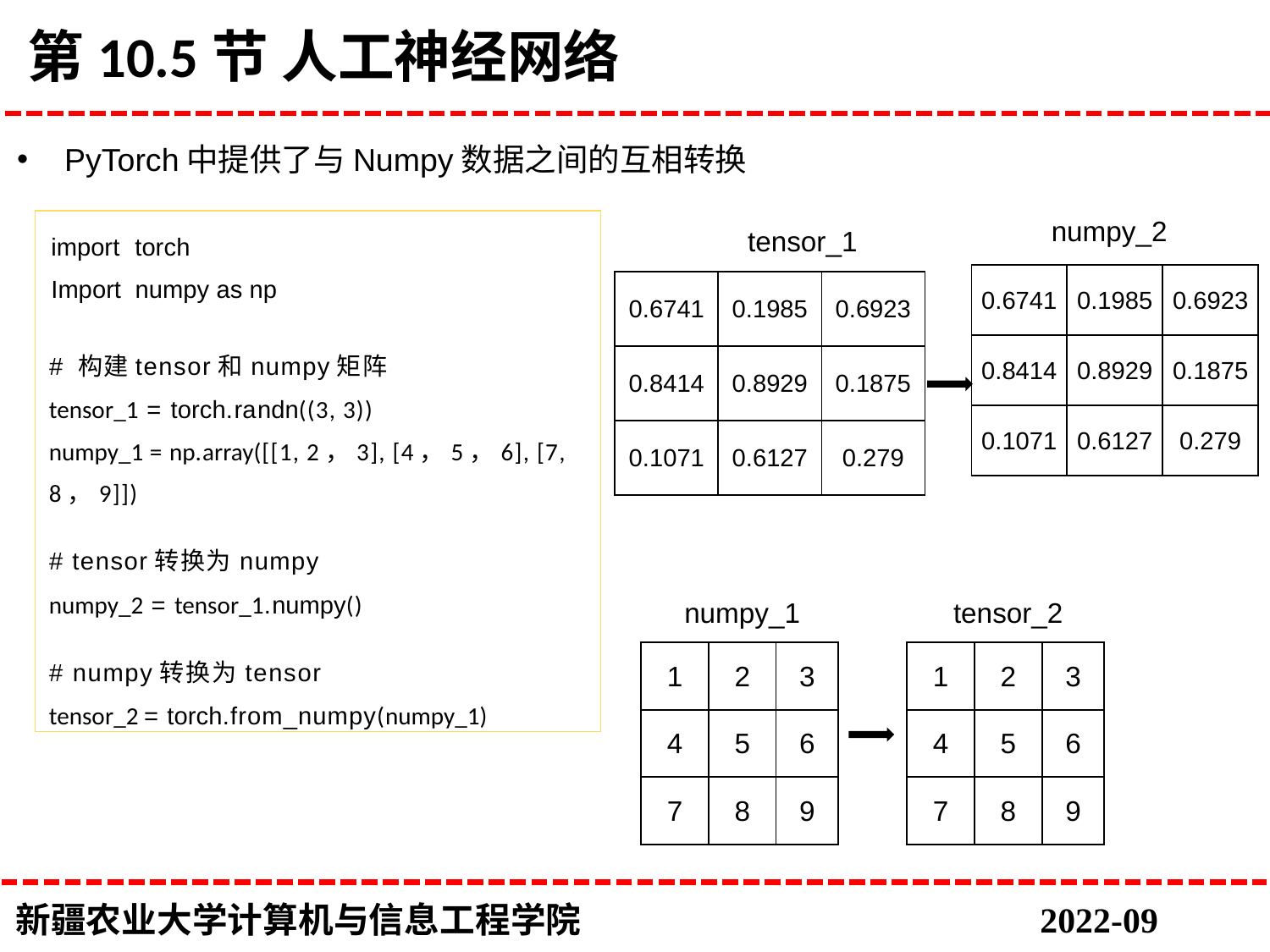

# 第10.5节 人工神经网络
PyTorch中提供了与Numpy数据之间的互相转换
numpy_2
| import torch Import numpy as np # 构建tensor和numpy矩阵 tensor\_1 = torch.randn((3, 3)) numpy\_1 = np.array([[1, 2，3], [4，5，6], [7, 8，9]]) # tensor转换为numpy numpy\_2 = tensor\_1.numpy() # numpy转换为tensor tensor\_2 = torch.from\_numpy(numpy\_1) |
| --- |
tensor_1
| 0.6741 | 0.1985 | 0.6923 |
| --- | --- | --- |
| 0.8414 | 0.8929 | 0.1875 |
| 0.1071 | 0.6127 | 0.279 |
| 0.6741 | 0.1985 | 0.6923 |
| --- | --- | --- |
| 0.8414 | 0.8929 | 0.1875 |
| 0.1071 | 0.6127 | 0.279 |

numpy_1
tensor_2
| 1 | 2 | 3 |
| --- | --- | --- |
| 4 | 5 | 6 |
| 7 | 8 | 9 |
| 1 | 2 | 3 |
| --- | --- | --- |
| 4 | 5 | 6 |
| 7 | 8 | 9 |